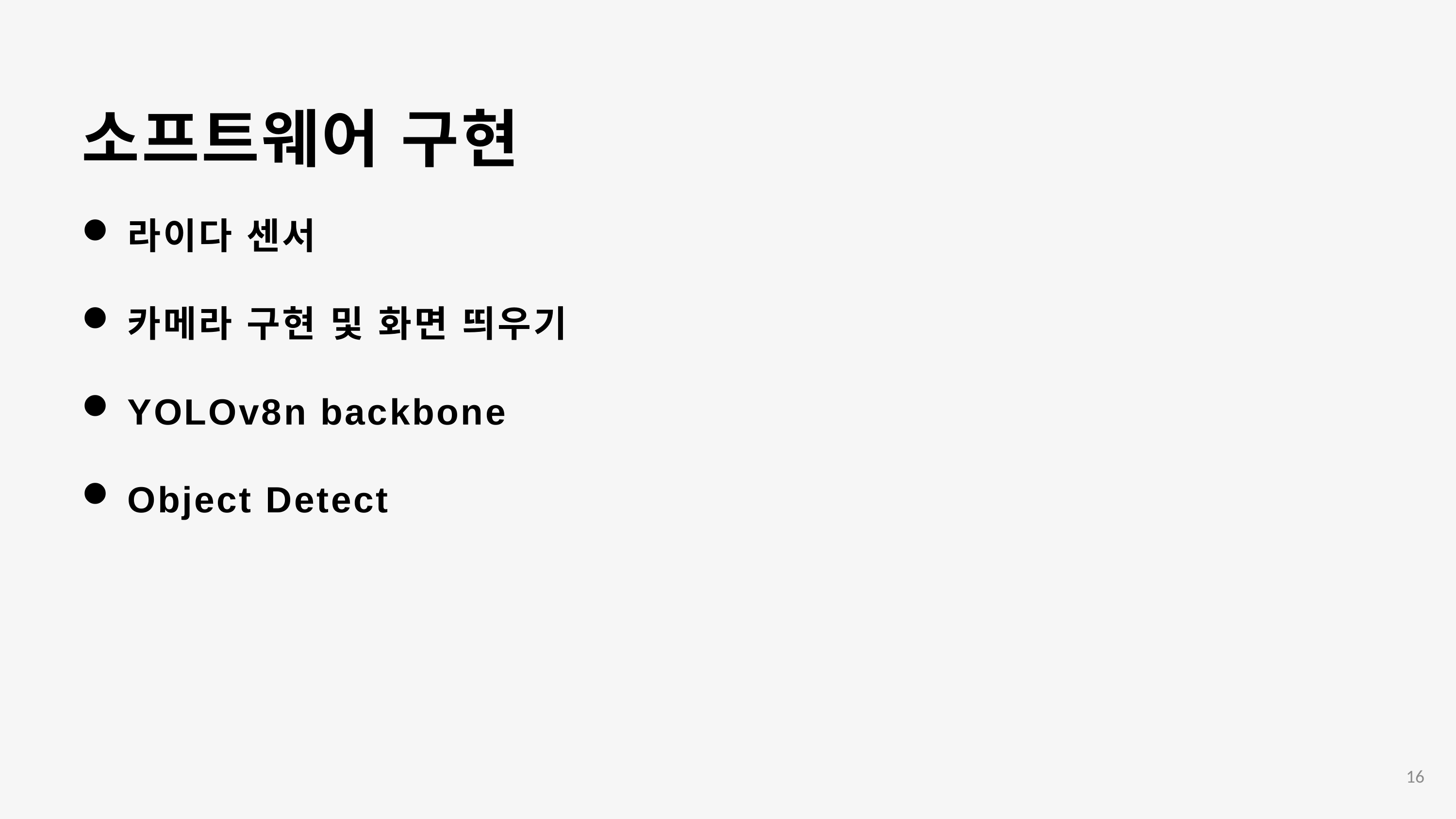

소프트웨어 구현
라이다 센서
카메라 구현 및 화면 띄우기
YOLOv8n backbone
Object Detect

16